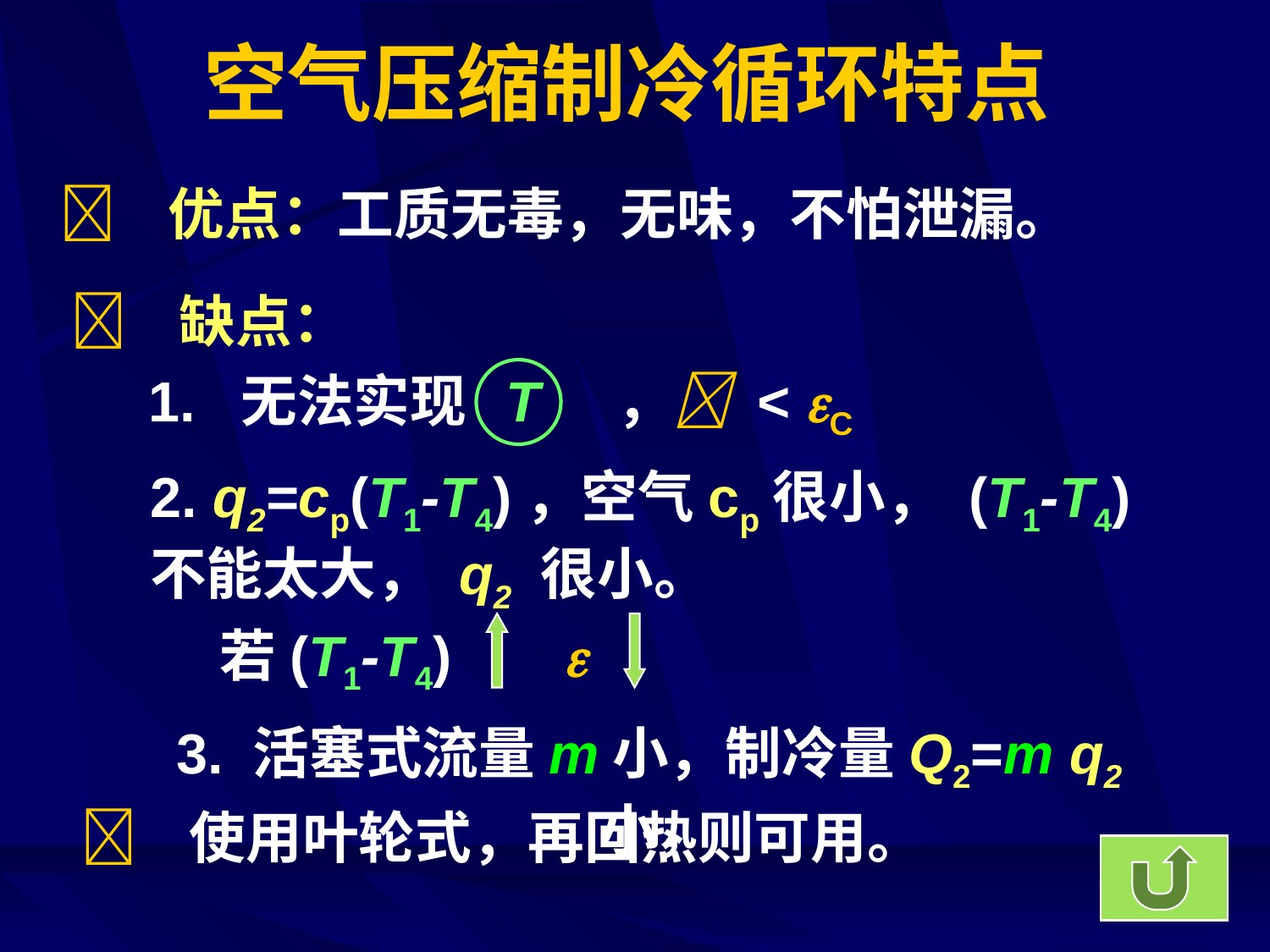

# 空气压缩制冷循环特点
•   优点：工质无毒，无味，不怕泄漏。
•   缺点：
     1.  无法实现  T    ，ε < εC

2. q2=cp(T1-T4)，空气cp很小， (T1-T4)不能太大， q2 很小。
若(T1-T4)

ε

3. 活塞式流量m小，制冷量Q2=m q2小，
•   使用叶轮式，再回热则可用。